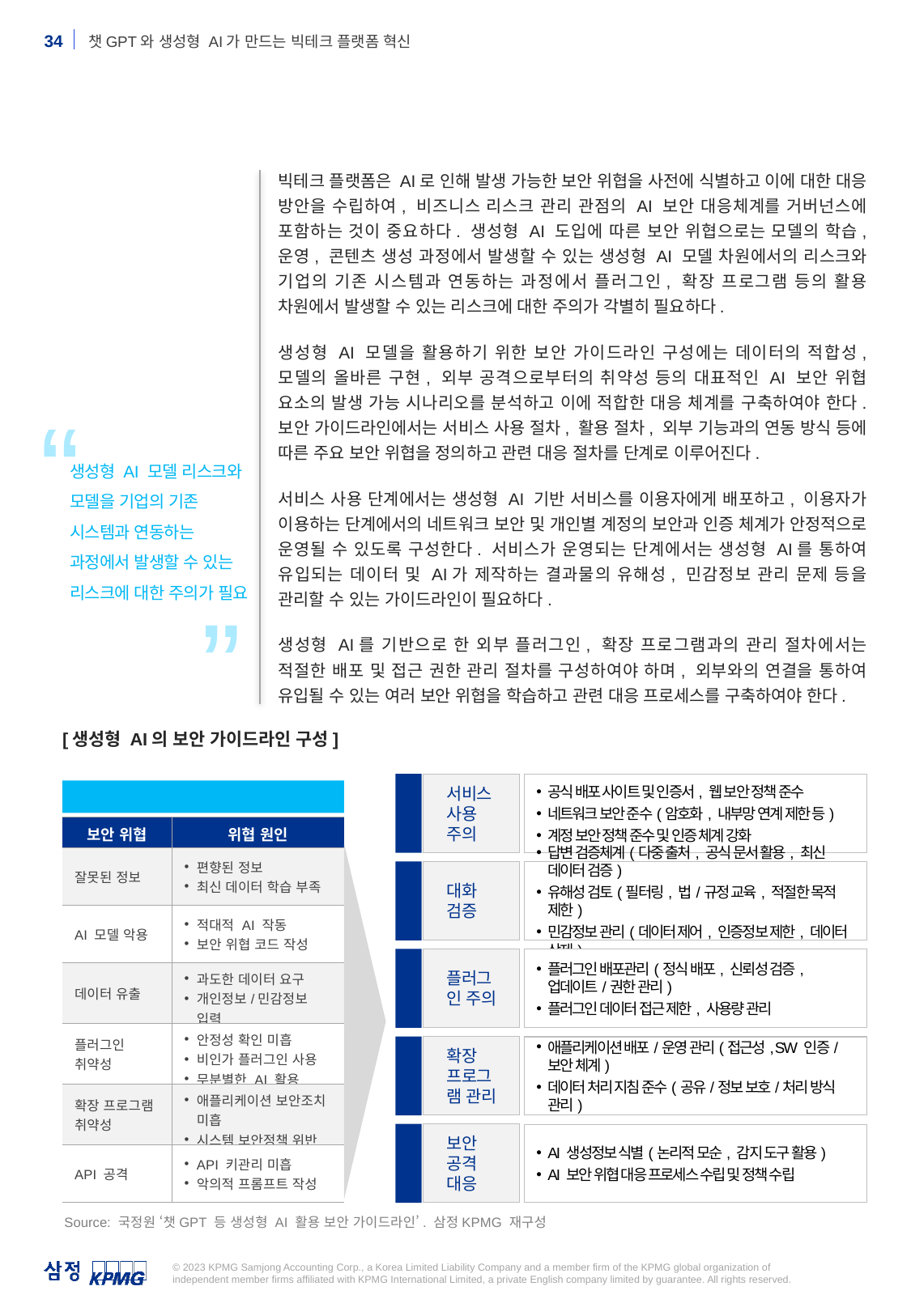

빅테크 플랫폼은 AI로 인해 발생 가능한 보안 위협을 사전에 식별하고 이에 대한 대응 방안을 수립하여, 비즈니스 리스크 관리 관점의 AI 보안 대응체계를 거버넌스에 포함하는 것이 중요하다. 생성형 AI 도입에 따른 보안 위협으로는 모델의 학습, 운영, 콘텐츠 생성 과정에서 발생할 수 있는 생성형 AI 모델 차원에서의 리스크와 기업의 기존 시스템과 연동하는 과정에서 플러그인, 확장 프로그램 등의 활용 차원에서 발생할 수 있는 리스크에 대한 주의가 각별히 필요하다.
생성형 AI 모델을 활용하기 위한 보안 가이드라인 구성에는 데이터의 적합성, 모델의 올바른 구현, 외부 공격으로부터의 취약성 등의 대표적인 AI 보안 위협 요소의 발생 가능 시나리오를 분석하고 이에 적합한 대응 체계를 구축하여야 한다. 보안 가이드라인에서는 서비스 사용 절차, 활용 절차, 외부 기능과의 연동 방식 등에 따른 주요 보안 위협을 정의하고 관련 대응 절차를 단계로 이루어진다.
서비스 사용 단계에서는 생성형 AI 기반 서비스를 이용자에게 배포하고, 이용자가 이용하는 단계에서의 네트워크 보안 및 개인별 계정의 보안과 인증 체계가 안정적으로 운영될 수 있도록 구성한다. 서비스가 운영되는 단계에서는 생성형 AI를 통하여 유입되는 데이터 및 AI가 제작하는 결과물의 유해성, 민감정보 관리 문제 등을 관리할 수 있는 가이드라인이 필요하다.
생성형 AI를 기반으로 한 외부 플러그인, 확장 프로그램과의 관리 절차에서는 적절한 배포 및 접근 권한 관리 절차를 구성하여야 하며, 외부와의 연결을 통하여 유입될 수 있는 여러 보안 위협을 학습하고 관련 대응 프로세스를 구축하여야 한다.
“
생성형 AI 모델 리스크와 모델을 기업의 기존 시스템과 연동하는 과정에서 발생할 수 있는 리스크에 대한 주의가 필요
”
[생성형 AI의 보안 가이드라인 구성]
1
서비스 사용 주의
공식 배포 사이트 및 인증서, 웹 보안 정책 준수
네트워크 보안 준수(암호화, 내부망 연계 제한 등)
계정 보안 정책 준수 및 인증 체계 강화
대표적인 AI 보안위협 유형
| 보안 위협 | 위협 원인 |
| --- | --- |
| 잘못된 정보 | 편향된 정보 최신 데이터 학습 부족 |
| AI 모델 악용 | 적대적 AI 작동 보안 위협 코드 작성 |
| 데이터 유출 | 과도한 데이터 요구 개인정보/민감정보 입력 |
| 플러그인 취약성 | 안정성 확인 미흡 비인가 플러그인 사용 무분별한 AI 활용 |
| 확장 프로그램 취약성 | 애플리케이션 보안조치 미흡 시스템 보안정책 위반 |
| API 공격 | API 키관리 미흡 악의적 프롬프트 작성 |
2
대화 검증
답변 검증체계(다중 출처, 공식 문서 활용, 최신 데이터 검증)
유해성 검토(필터링, 법/규정 교육, 적절한 목적 제한)
민감정보 관리(데이터 제어, 인증정보 제한, 데이터 삭제)
3
플러그인 주의
플러그인 배포관리(정식 배포, 신뢰성 검증, 업데이트/권한 관리)
플러그인 데이터 접근 제한, 사용량 관리

4
확장
프로그램 관리
애플리케이션 배포/운영 관리(접근성, SW 인증/보안 체계)
데이터 처리 지침 준수(공유/정보 보호/처리 방식 관리)
5
보안 공격 대응
AI 생성정보 식별(논리적 모순, 감지 도구 활용)
AI 보안 위협 대응 프로세스 수립 및 정책 수립
Source: 국정원 ‘챗GPT 등 생성형 AI 활용 보안 가이드라인’. 삼정KPMG 재구성